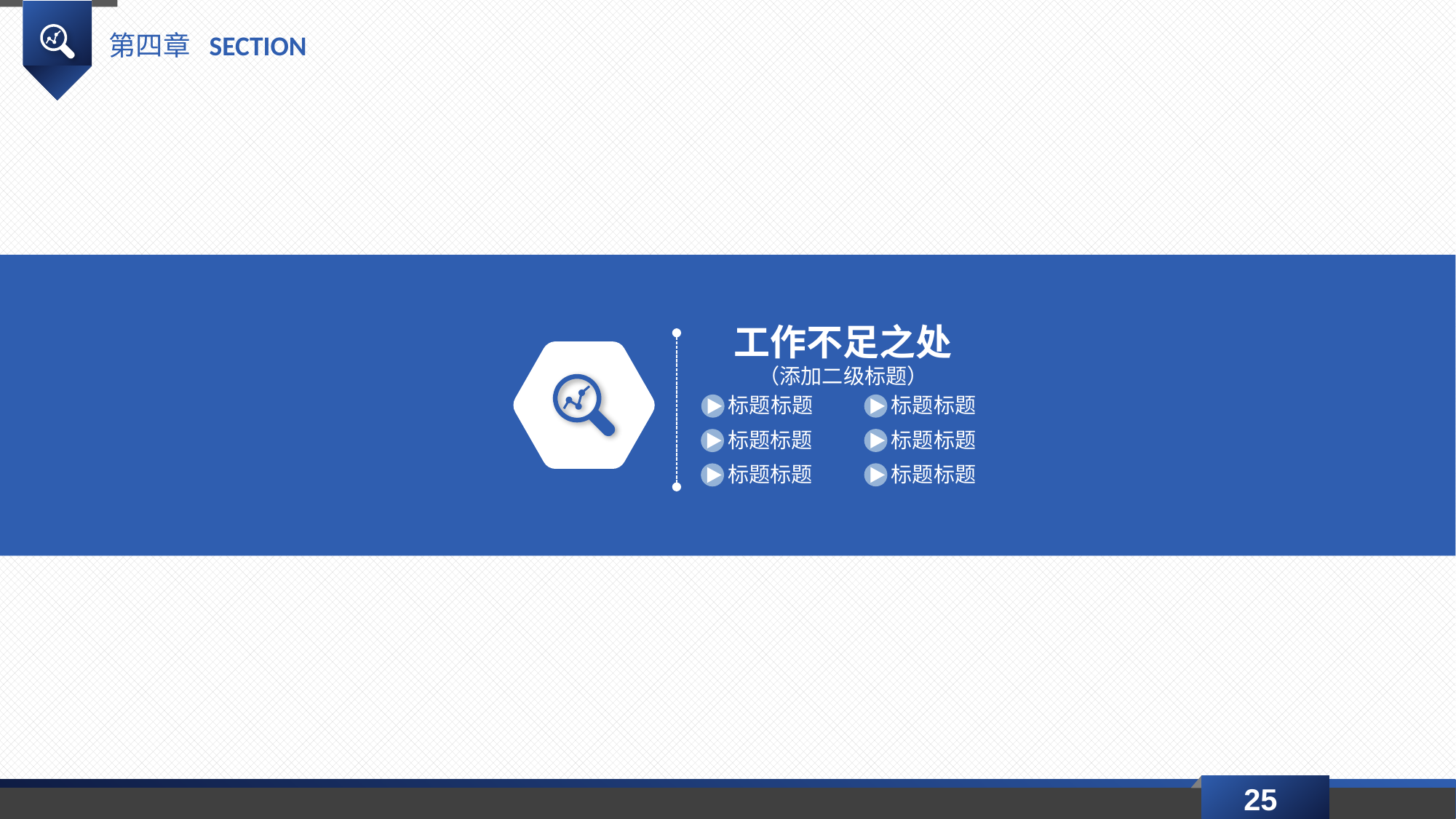

第四章  SECTION

工作不足之处
（添加二级标题）

标题标题

标题标题

标题标题

标题标题

标题标题

标题标题

25